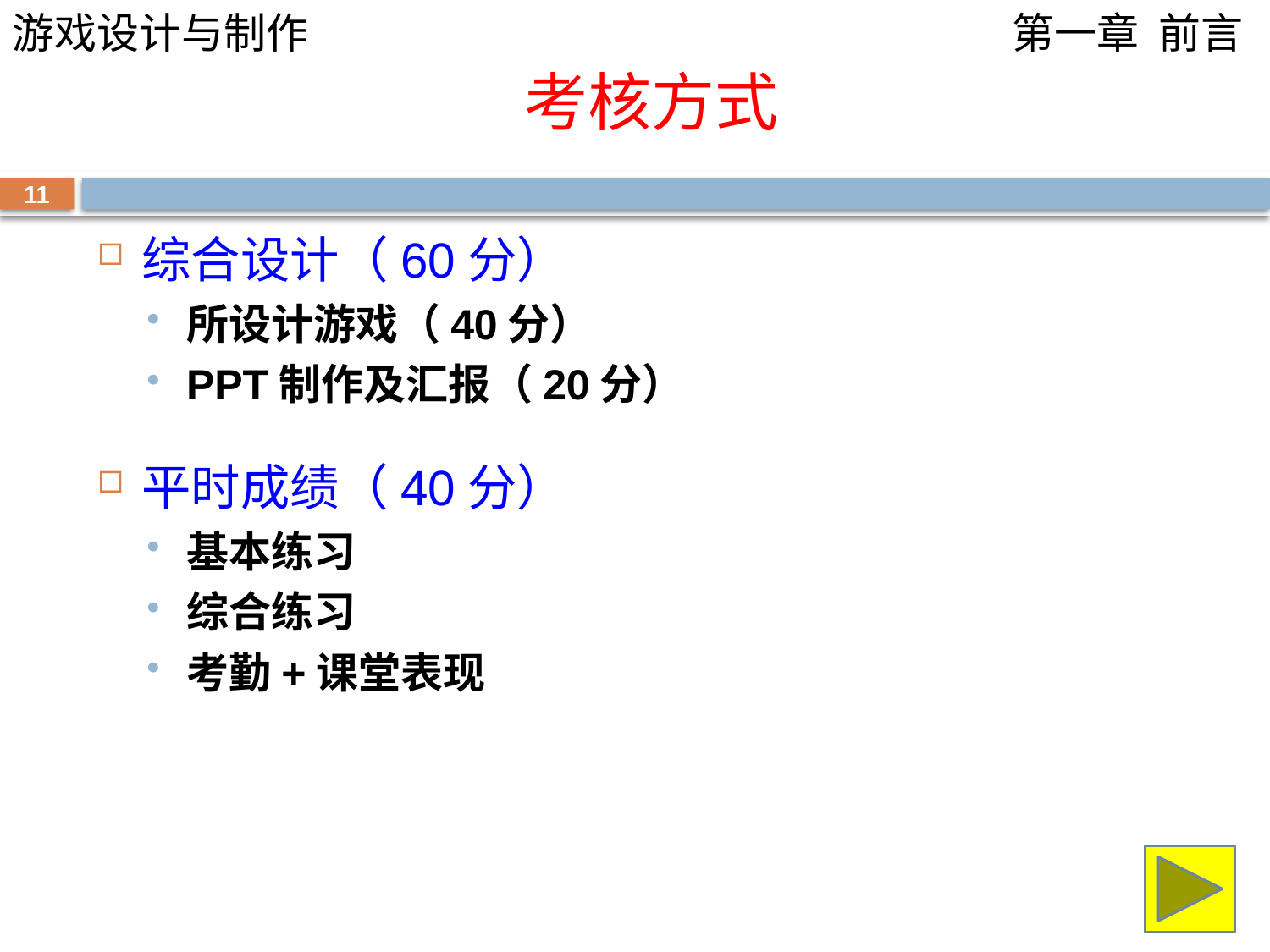

# 考核方式
11
综合设计（60分）
所设计游戏（40分）
PPT制作及汇报（20分）
平时成绩（40分）
基本练习
综合练习
考勤+课堂表现